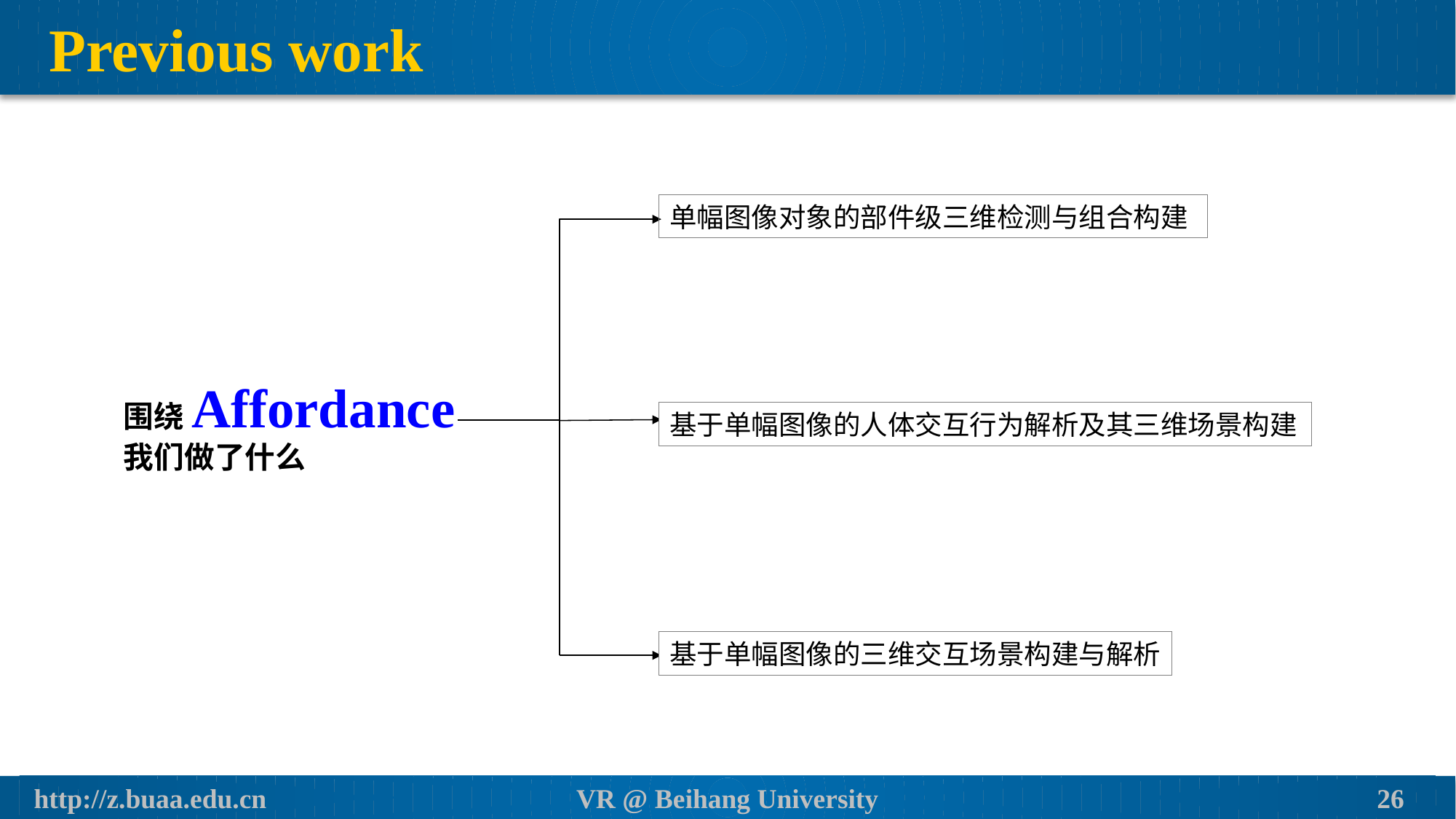

# Previous work
单幅图像对象的部件级三维检测与组合构建
围绕Affordance
我们做了什么
基于单幅图像的人体交互行为解析及其三维场景构建
基于单幅图像的三维交互场景构建与解析